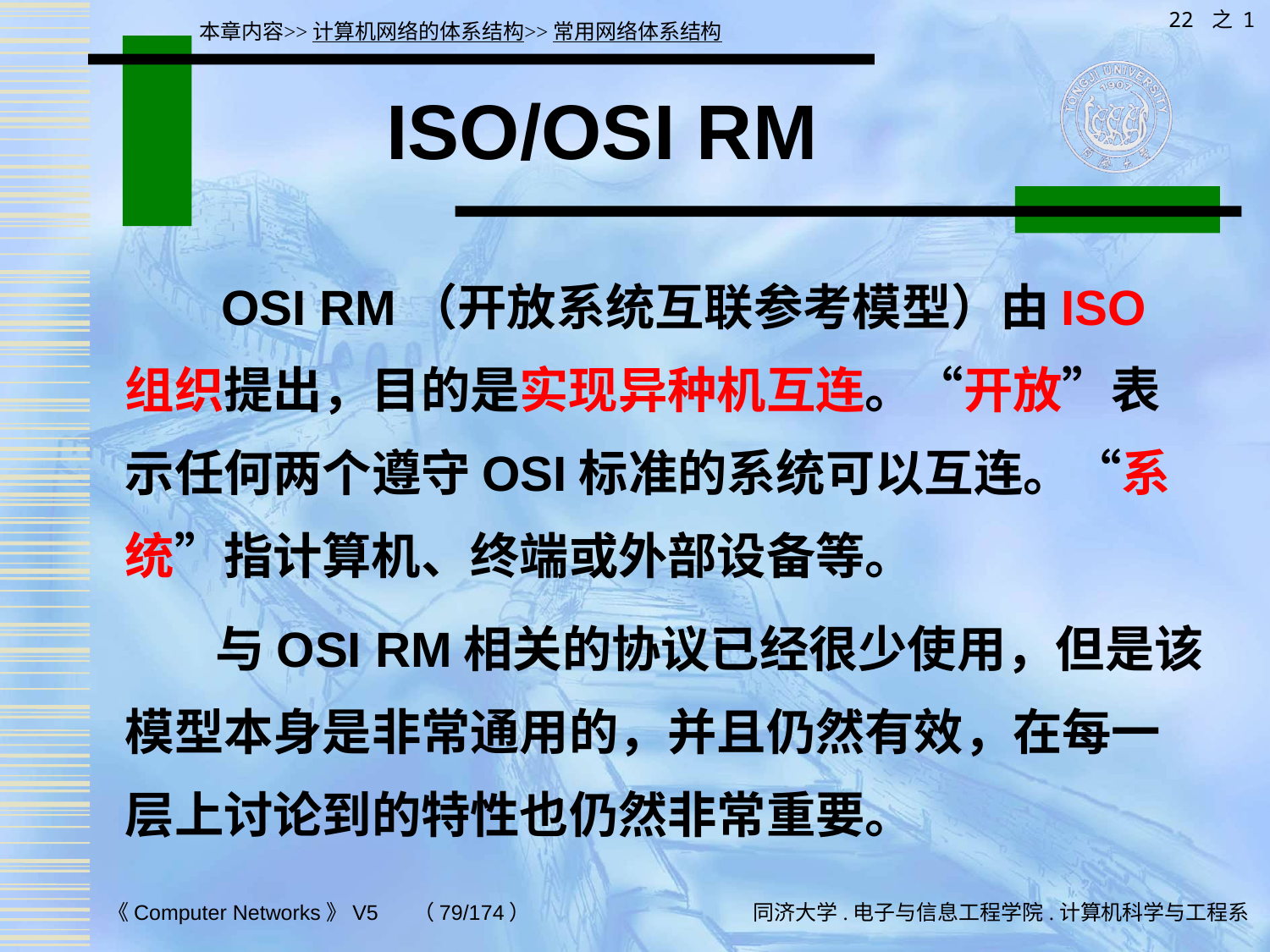

22 之 1
本章内容>>计算机网络的体系结构>>常用网络体系结构
# ISO/OSI RM
       OSI RM（开放系统互联参考模型）由ISO组织提出，目的是实现异种机互连。“开放”表示任何两个遵守OSI标准的系统可以互连。“系统”指计算机、终端或外部设备等。
       与OSI RM相关的协议已经很少使用，但是该模型本身是非常通用的，并且仍然有效，在每一层上讨论到的特性也仍然非常重要。